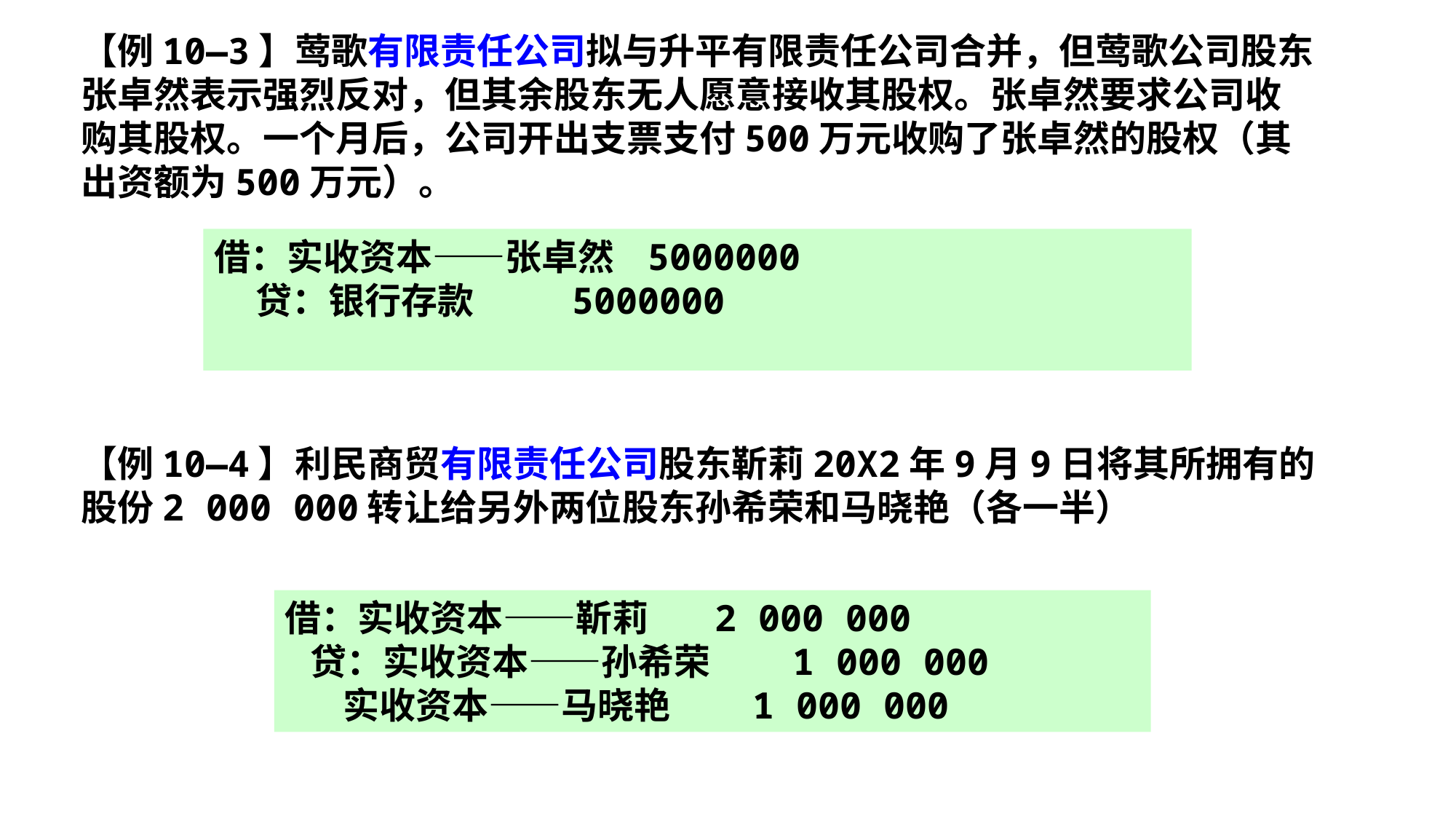

【例10—3】莺歌有限责任公司拟与升平有限责任公司合并，但莺歌公司股东张卓然表示强烈反对，但其余股东无人愿意接收其股权。张卓然要求公司收购其股权。一个月后，公司开出支票支付500万元收购了张卓然的股权（其出资额为500万元）。
借：实收资本——张卓然   5000000
    贷：银行存款           5000000

【例10—4】利民商贸有限责任公司股东靳莉20X2年9月9日将其所拥有的股份2 000 000转让给另外两位股东孙希荣和马晓艳（各一半）
借：实收资本——靳莉       2 000 000
  贷：实收资本——孙希荣         1 000 000
      实收资本——马晓艳         1 000 000